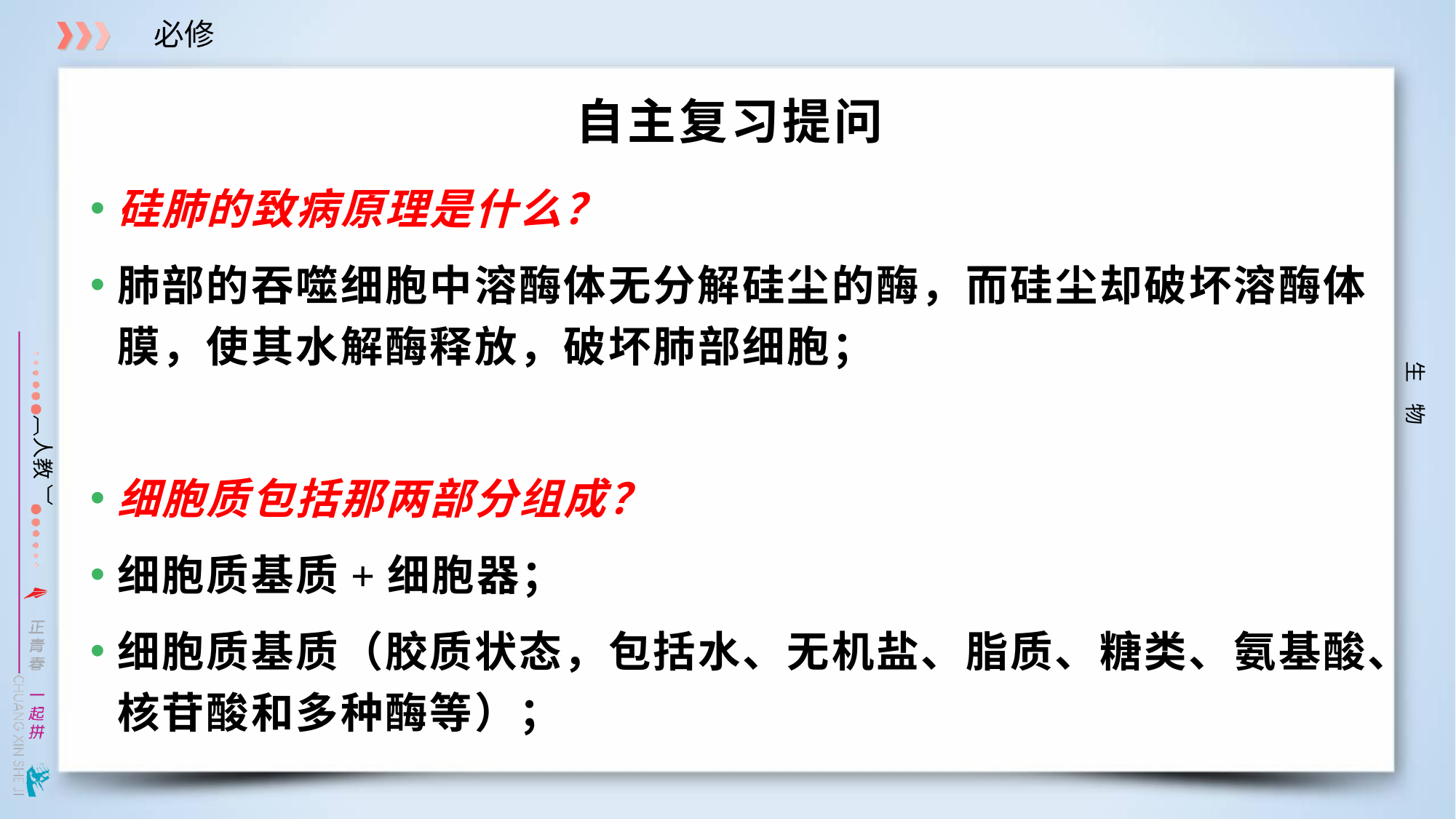

# 自主复习提问
硅肺的致病原理是什么？
肺部的吞噬细胞中溶酶体无分解硅尘的酶，而硅尘却破坏溶酶体膜，使其水解酶释放，破坏肺部细胞；

细胞质包括那两部分组成？
细胞质基质+细胞器；
细胞质基质（胶质状态，包括水、无机盐、脂质、糖类、氨基酸、核苷酸和多种酶等）；